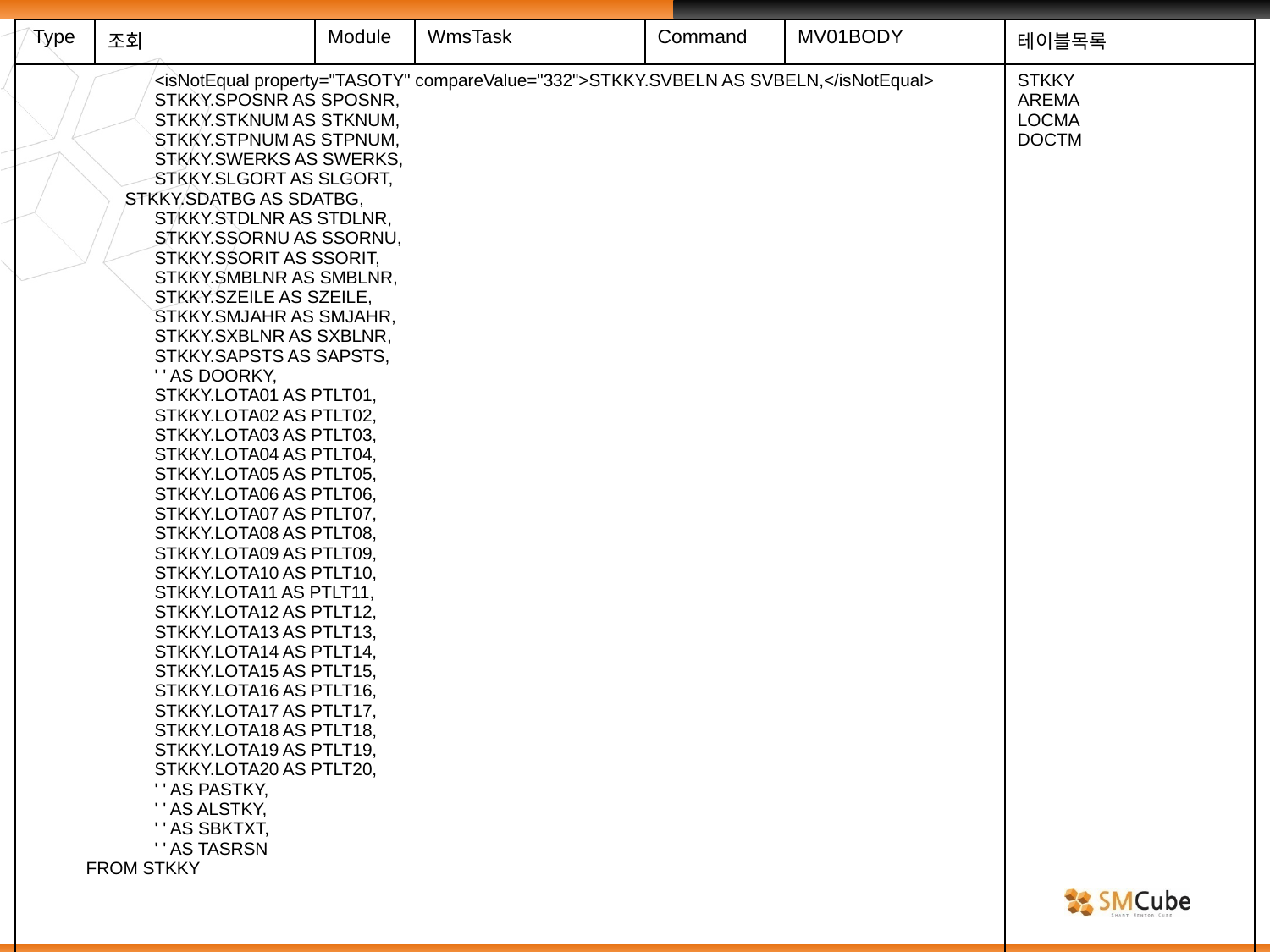

| Type | 조회 | Module | WmsTask | Command | MV01BODY | 테이블목록 |
| --- | --- | --- | --- | --- | --- | --- |
| <isNotEqual property="TASOTY" compareValue="332">STKKY.SVBELN AS SVBELN,</isNotEqual> STKKY.SPOSNR AS SPOSNR, STKKY.STKNUM AS STKNUM, STKKY.STPNUM AS STPNUM, STKKY.SWERKS AS SWERKS, STKKY.SLGORT AS SLGORT, STKKY.SDATBG AS SDATBG, STKKY.STDLNR AS STDLNR, STKKY.SSORNU AS SSORNU, STKKY.SSORIT AS SSORIT, STKKY.SMBLNR AS SMBLNR, STKKY.SZEILE AS SZEILE, STKKY.SMJAHR AS SMJAHR, STKKY.SXBLNR AS SXBLNR, STKKY.SAPSTS AS SAPSTS, ' ' AS DOORKY, STKKY.LOTA01 AS PTLT01, STKKY.LOTA02 AS PTLT02, STKKY.LOTA03 AS PTLT03, STKKY.LOTA04 AS PTLT04, STKKY.LOTA05 AS PTLT05, STKKY.LOTA06 AS PTLT06, STKKY.LOTA07 AS PTLT07, STKKY.LOTA08 AS PTLT08, STKKY.LOTA09 AS PTLT09, STKKY.LOTA10 AS PTLT10, STKKY.LOTA11 AS PTLT11, STKKY.LOTA12 AS PTLT12, STKKY.LOTA13 AS PTLT13, STKKY.LOTA14 AS PTLT14, STKKY.LOTA15 AS PTLT15, STKKY.LOTA16 AS PTLT16, STKKY.LOTA17 AS PTLT17, STKKY.LOTA18 AS PTLT18, STKKY.LOTA19 AS PTLT19, STKKY.LOTA20 AS PTLT20, ' ' AS PASTKY, ' ' AS ALSTKY, ' ' AS SBKTXT, ' ' AS TASRSN FROM STKKY |  |  |  |  |  | STKKY AREMA LOCMA DOCTM |